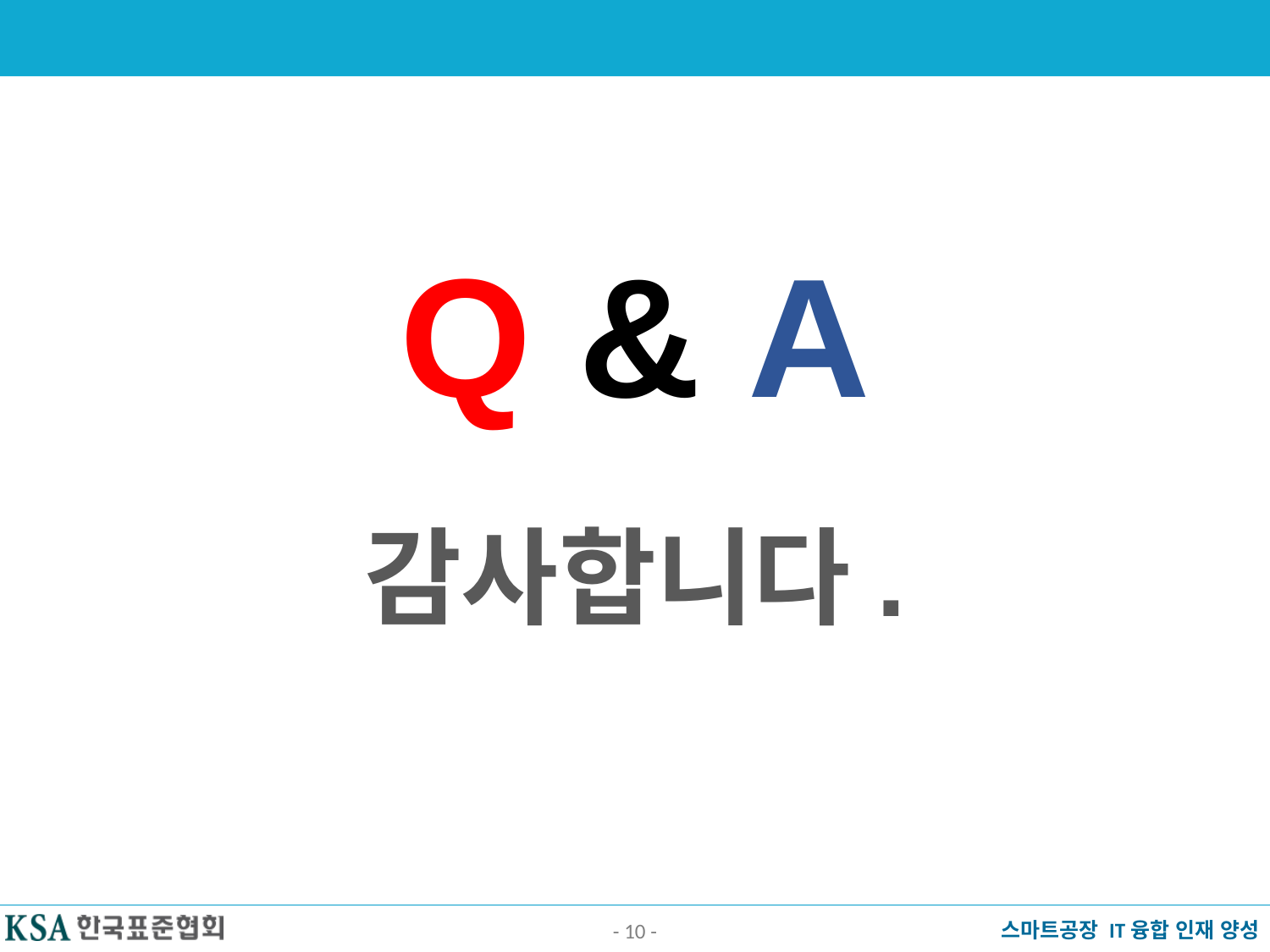

Q & A
감사합니다.
- 10 -